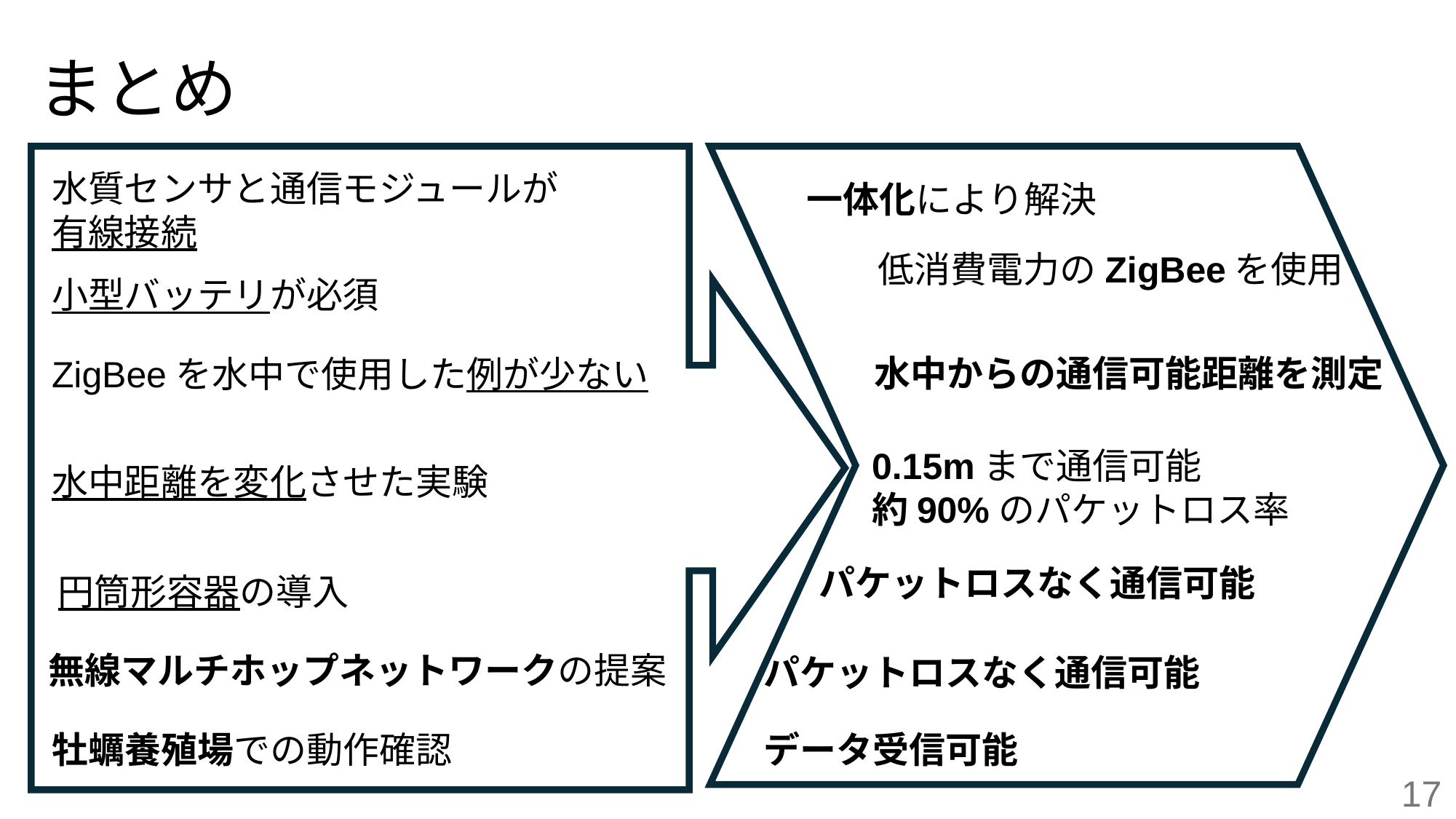

# まとめ

水質センサと通信モジュールが有線接続
一体化により解決
低消費電力のZigBeeを使用
小型バッテリが必須
水中からの通信可能距離を測定
ZigBeeを水中で使用した例が少ない
0.15mまで通信可能
約90%のパケットロス率
水中距離を変化させた実験
パケットロスなく通信可能
円筒形容器の導入
パケットロスなく通信可能
無線マルチホップネットワークの提案
データ受信可能
牡蠣養殖場での動作確認
17